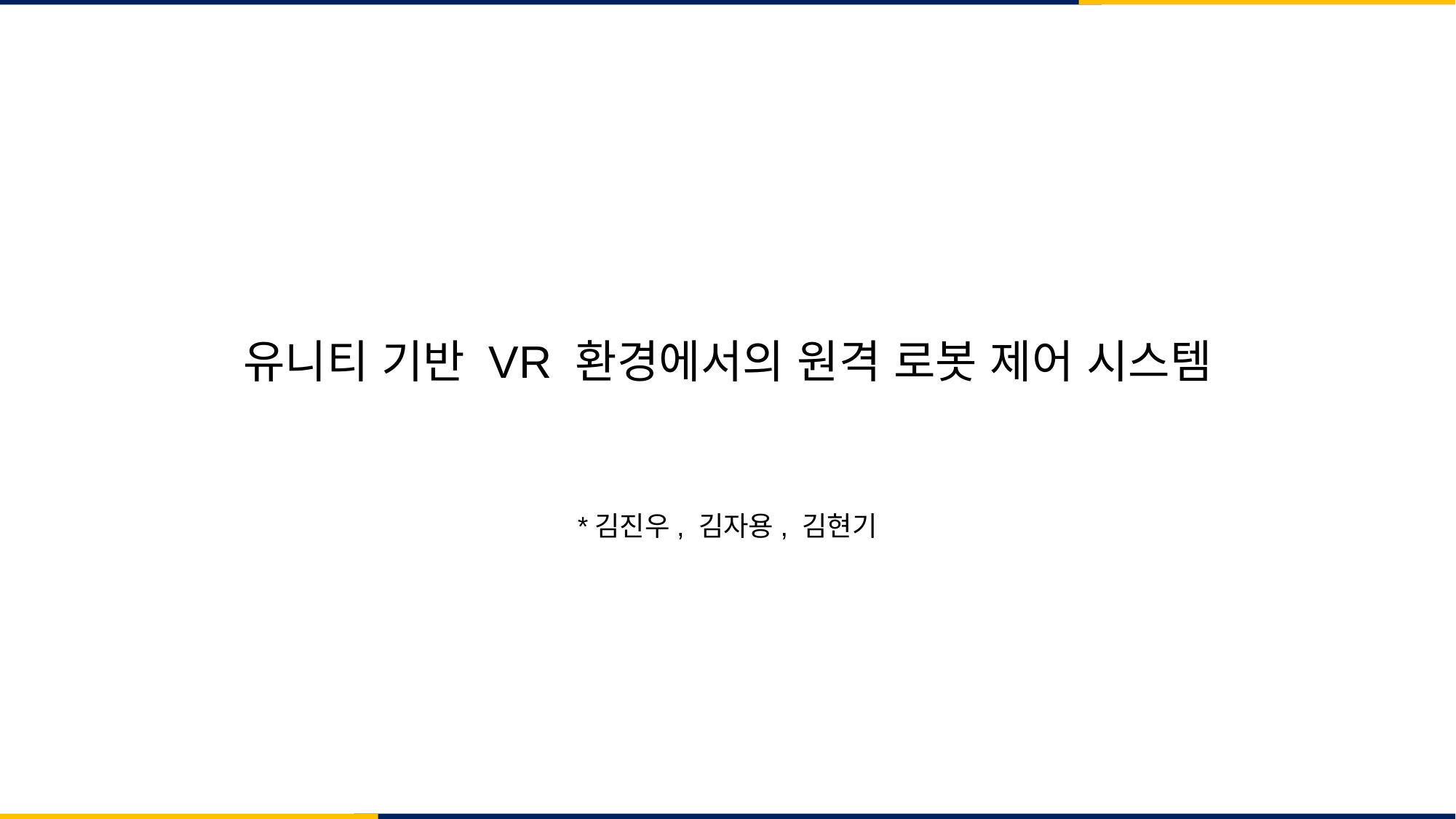

# 유니티 기반 VR 환경에서의 원격 로봇 제어 시스템
*김진우, 김자용, 김현기